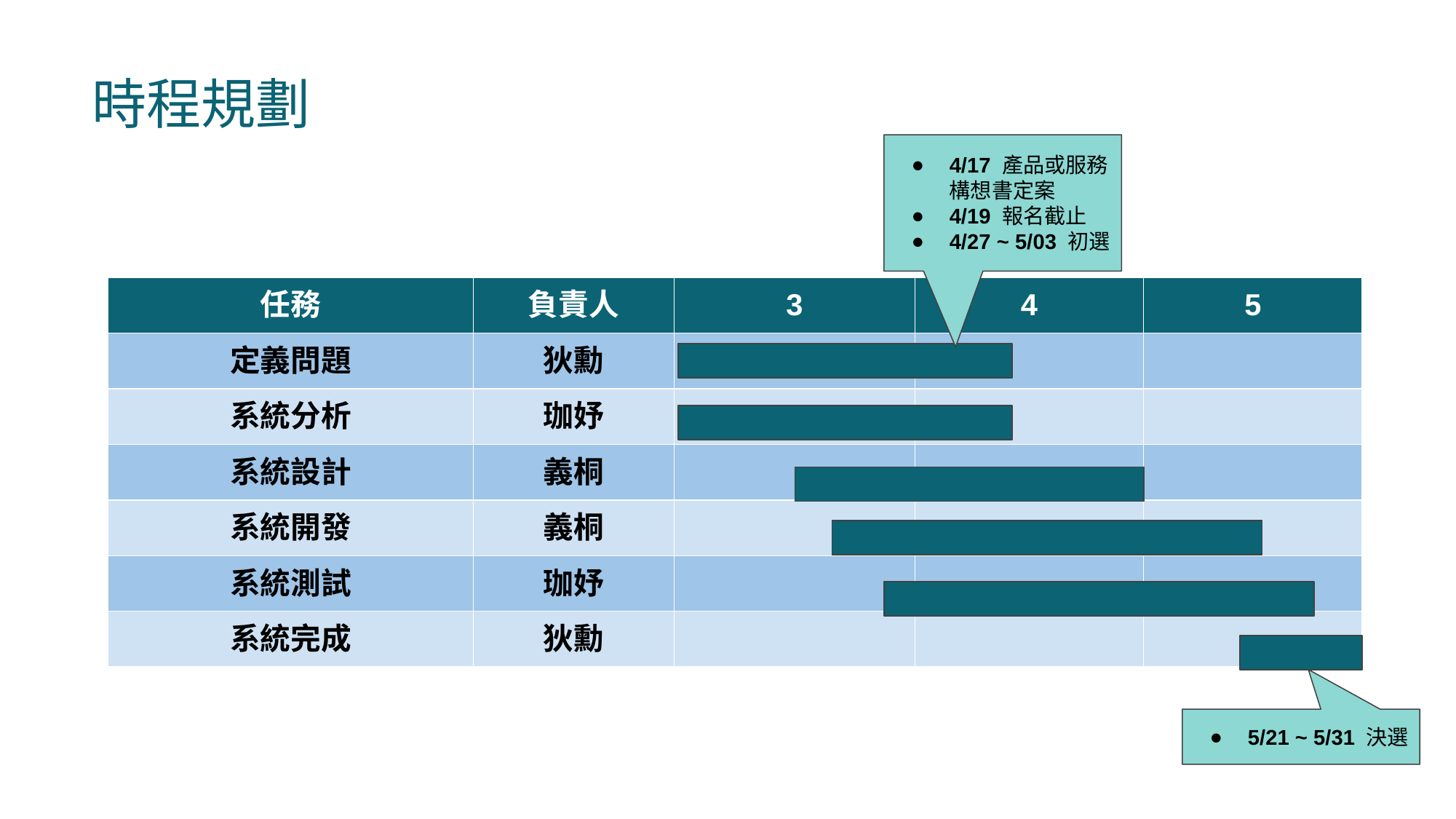

# 時程規劃
4/17 產品或服務構想書定案
4/19 報名截止
4/27 ~ 5/03 初選
| 任務 | 負責人 | 3 | 4 | 5 |
| --- | --- | --- | --- | --- |
| 定義問題 | 狄勳 |  |  |  |
| 系統分析 | 珈妤 |  |  |  |
| 系統設計 | 義桐 |  |  |  |
| 系統開發 | 義桐 |  |  |  |
| 系統測試 | 珈妤 |  |  |  |
| 系統完成 | 狄勳 |  |  |  |

5/21 ~ 5/31 決選